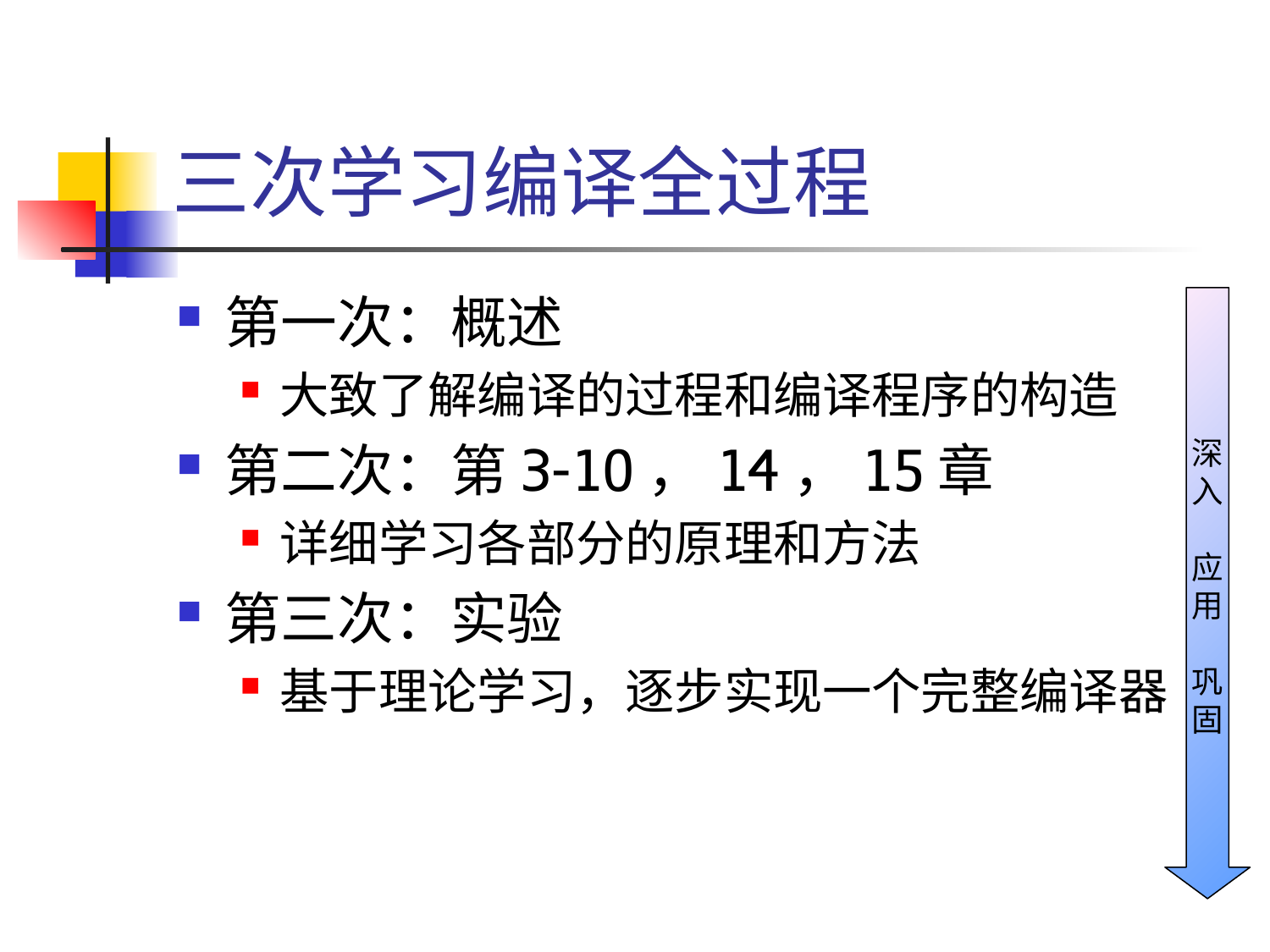

# 三次学习编译全过程
第一次：概述
大致了解编译的过程和编译程序的构造
第二次：第3-10，14，15章
详细学习各部分的原理和方法
第三次：实验
基于理论学习，逐步实现一个完整编译器

深
入

应
用

巩
固